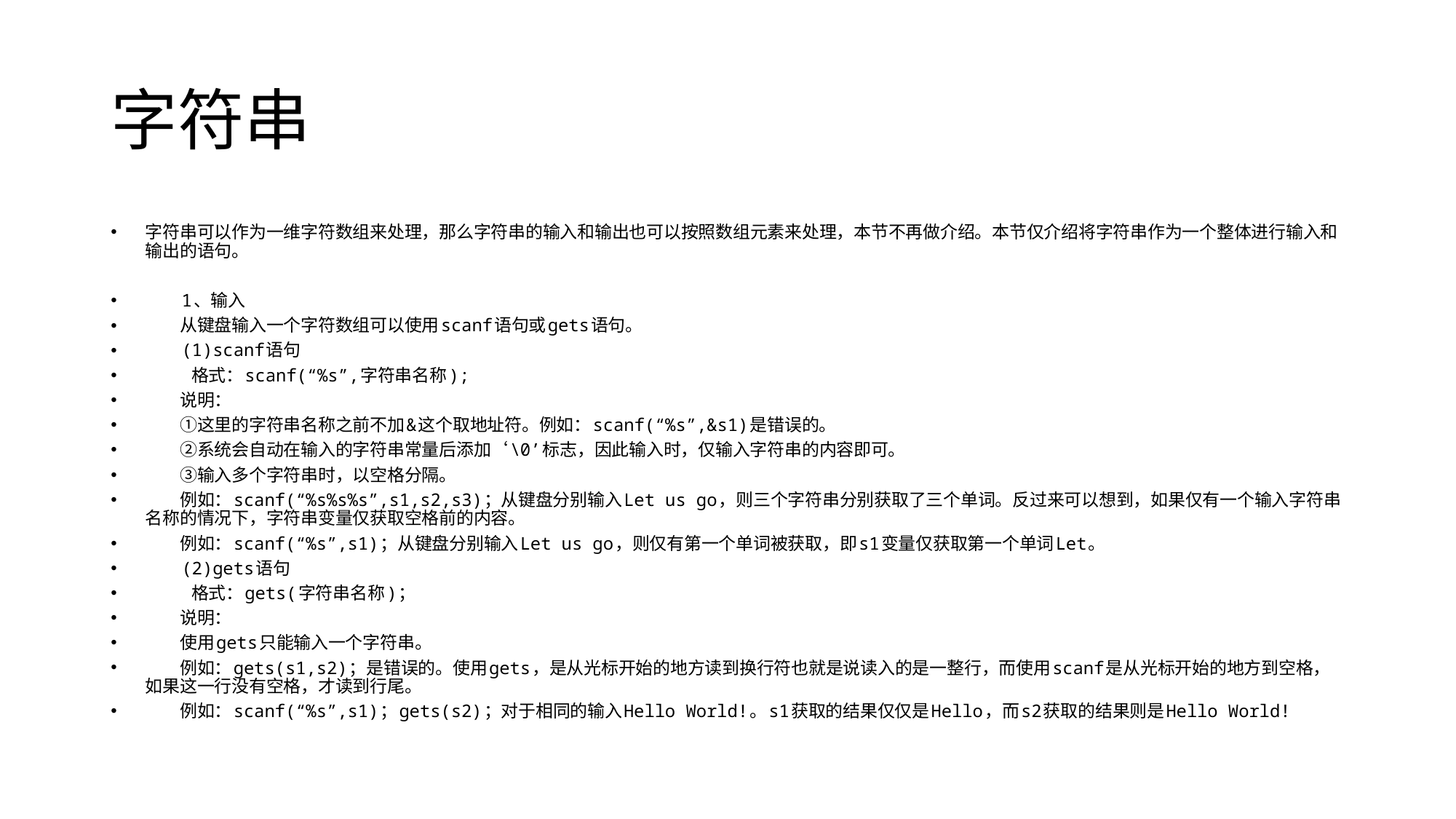

# 字符串
字符串可以作为一维字符数组来处理，那么字符串的输入和输出也可以按照数组元素来处理，本节不再做介绍。本节仅介绍将字符串作为一个整体进行输入和输出的语句。

　　1、输入
　　从键盘输入一个字符数组可以使用scanf语句或gets语句。
　　(1)scanf语句
　　   格式：scanf(“%s”,字符串名称);
　　说明：
　　①这里的字符串名称之前不加&这个取地址符。例如：scanf(“%s”,&s1)是错误的。
　　②系统会自动在输入的字符串常量后添加‘\0’标志，因此输入时，仅输入字符串的内容即可。
　　③输入多个字符串时，以空格分隔。
　　例如：scanf(“%s%s%s”,s1,s2,s3)；从键盘分别输入Let us go，则三个字符串分别获取了三个单词。反过来可以想到，如果仅有一个输入字符串名称的情况下，字符串变量仅获取空格前的内容。
　　例如：scanf(“%s”,s1)；从键盘分别输入Let us go，则仅有第一个单词被获取，即s1变量仅获取第一个单词Let。
　　(2)gets语句
　　   格式：gets(字符串名称)；
　　说明：
　　使用gets只能输入一个字符串。
　　例如：gets(s1,s2)；是错误的。使用gets，是从光标开始的地方读到换行符也就是说读入的是一整行，而使用scanf是从光标开始的地方到空格，如果这一行没有空格，才读到行尾。
　　例如：scanf(“%s”,s1)；gets(s2)；对于相同的输入Hello World!。s1获取的结果仅仅是Hello，而s2获取的结果则是Hello World!